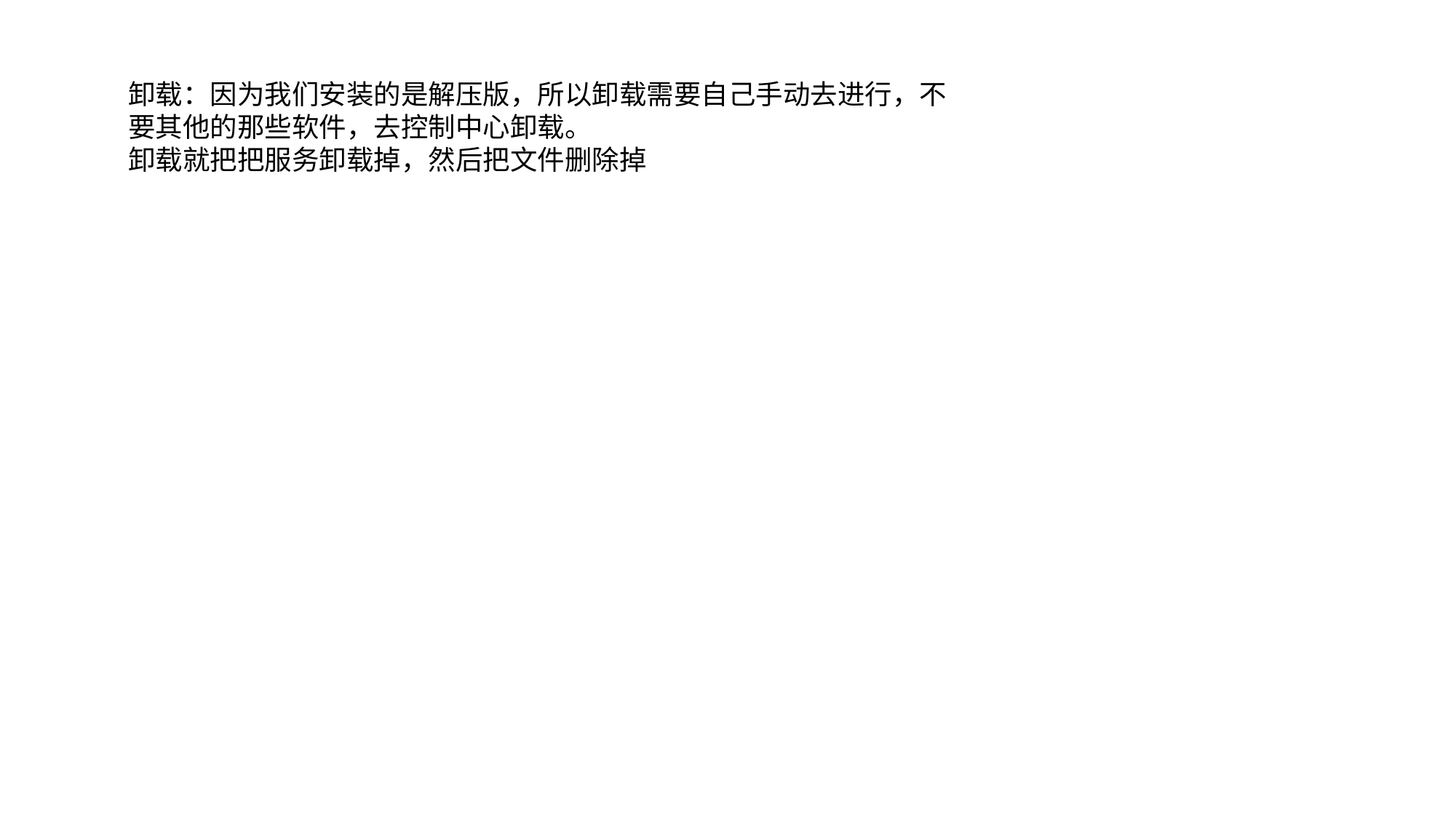

卸载：因为我们安装的是解压版，所以卸载需要自己手动去进行，不要其他的那些软件，去控制中心卸载。
卸载就把把服务卸载掉，然后把文件删除掉